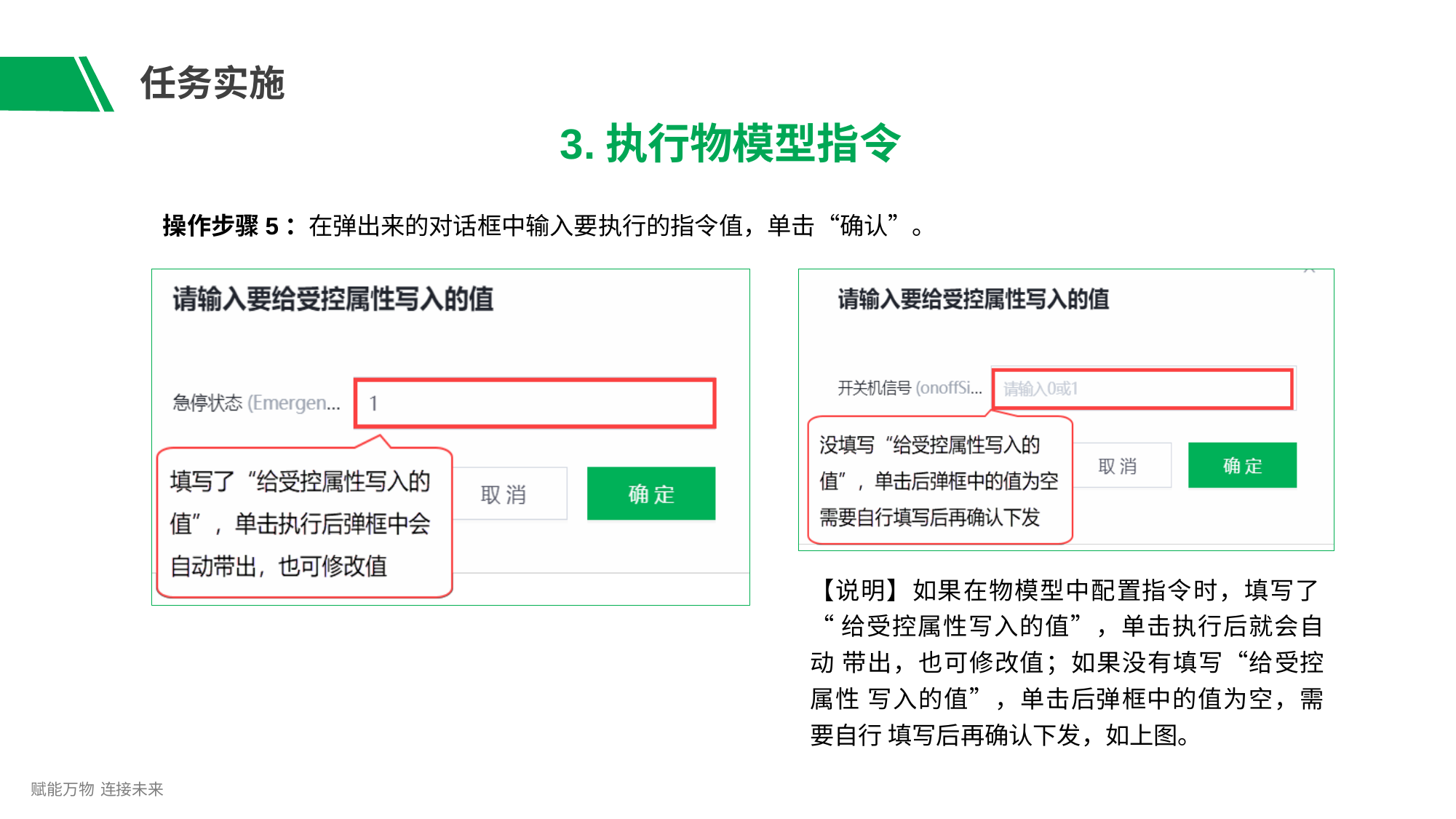

# 任务实施
3.执行物模型指令
操作步骤5：在弹出来的对话框中输入要执行的指令值，单击“确认”。

【说明】如果在物模型中配置指令时，填写了
“给受控属性写入的值”，单击执行后就会自动 带出，也可修改值；如果没有填写“给受控属性 写入的值”，单击后弹框中的值为空，需要自行 填写后再确认下发，如上图。
赋能万物 连接未来